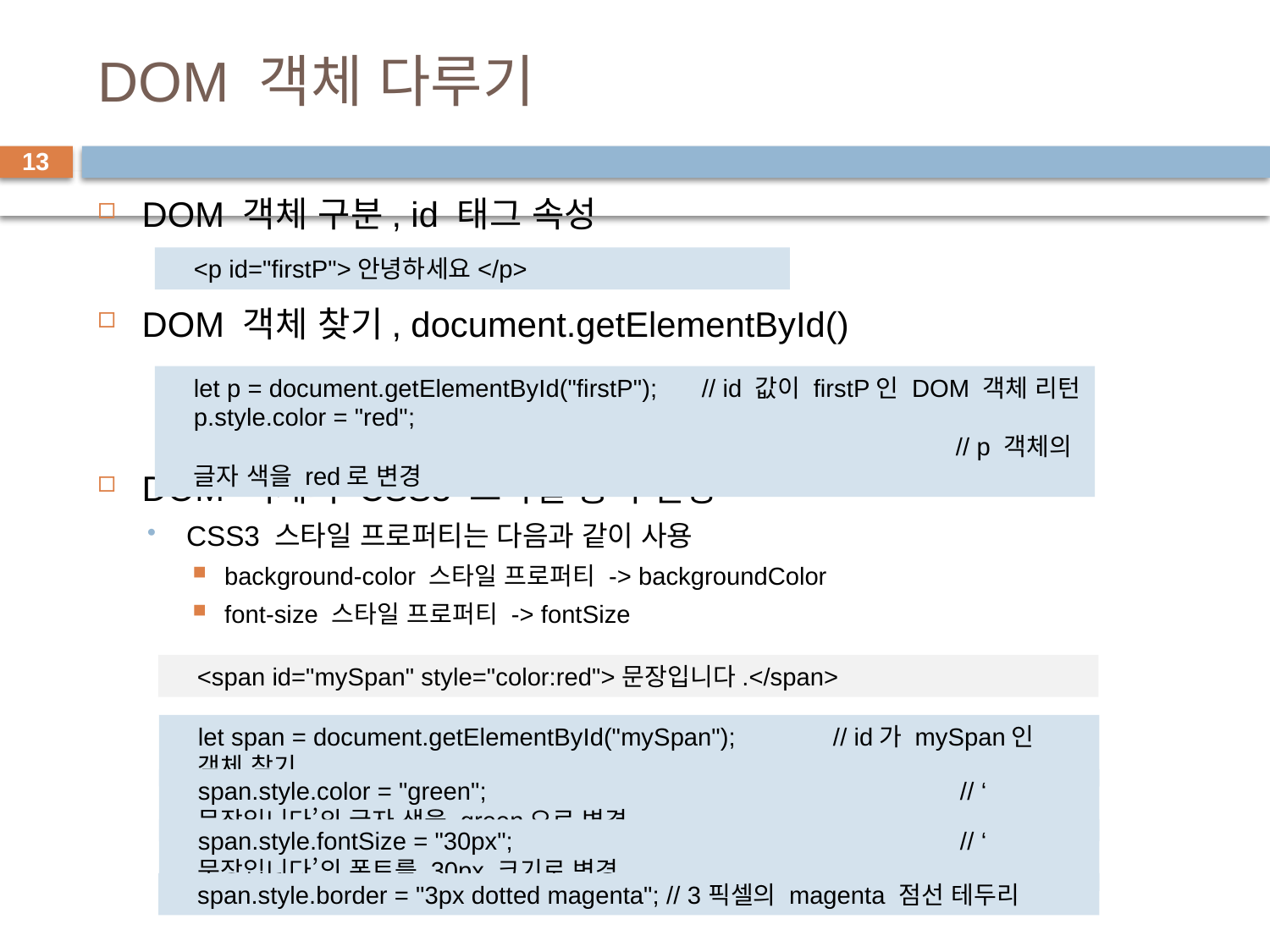

# DOM 객체 다루기
13
DOM 객체 구분, id 태그 속성

DOM 객체 찾기, document.getElementById()

DOM 객체의 CSS3 스타일 동적 변경
CSS3 스타일 프로퍼티는 다음과 같이 사용
background-color 스타일 프로퍼티 -> backgroundColor
font-size 스타일 프로퍼티 -> fontSize

<p id="firstP">안녕하세요</p>
let p = document.getElementById("firstP");	// id 값이 firstP인 DOM 객체 리턴
p.style.color = "red"; 											// p 객체의 글자 색을 red로 변경
<span id="mySpan" style="color:red">문장입니다.</span>
let span = document.getElementById("mySpan"); 	// id가 mySpan인 객체 찾기
span.style.color = "green"; 				// ‘문장입니다’의 글자 색을 green으로 변경
span.style.fontSize = "30px";				// ‘문장입니다’의 폰트를 30px 크기로 변경
span.style.border = "3px dotted magenta"; // 3픽셀의 magenta 점선 테두리